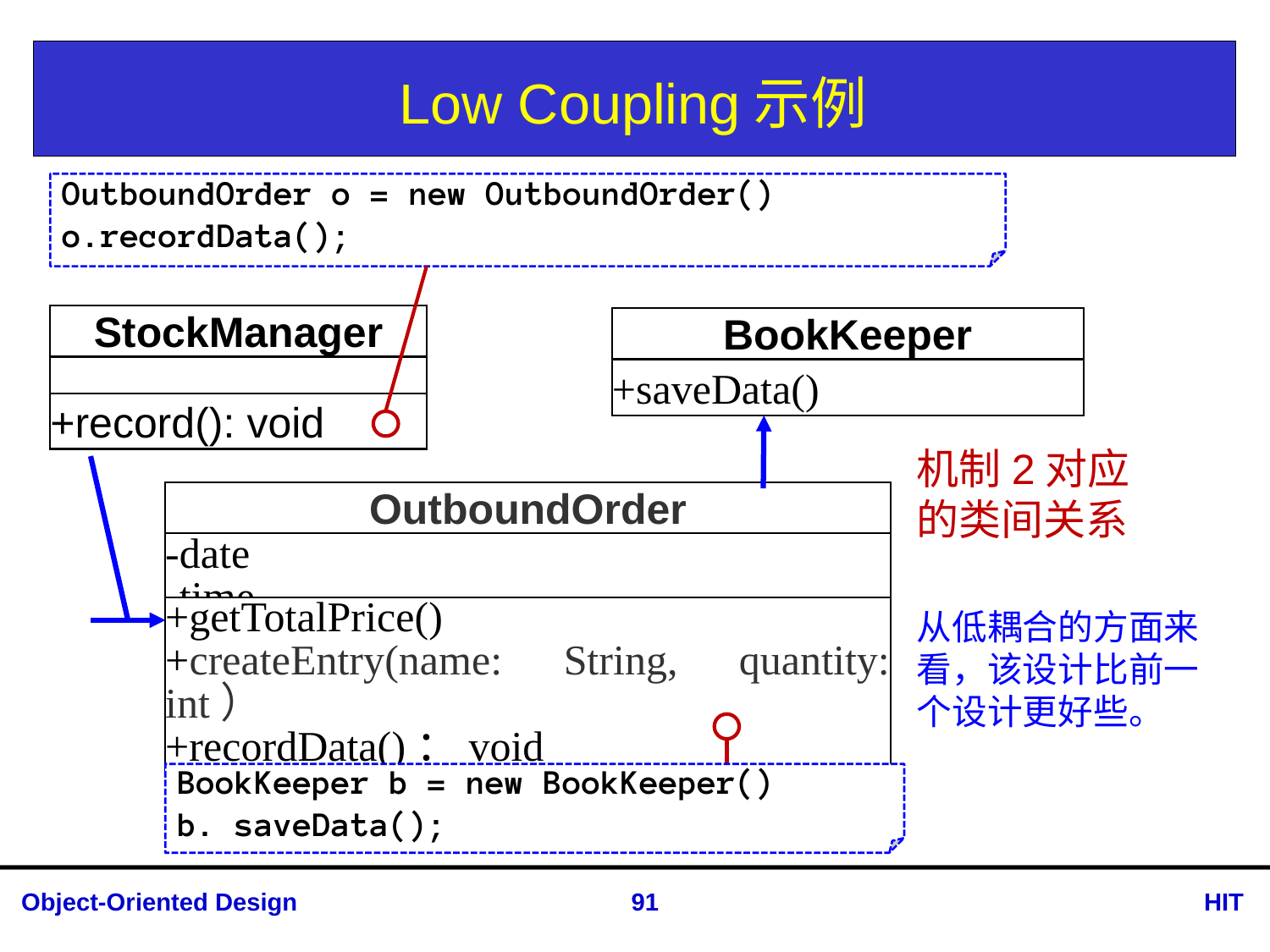

# Low Coupling示例
OutboundOrder o = new OutboundOrder()
o.recordData();
StockManager
BookKeeper

+saveData()
+record(): void

机制2对应的类间关系
OutboundOrder
-date
-time
从低耦合的方面来看，该设计比前一个设计更好些。
+getTotalPrice()
+createEntry(name: String, quantity: int）
+recordData()：void

BookKeeper b = new BookKeeper()
b. saveData();